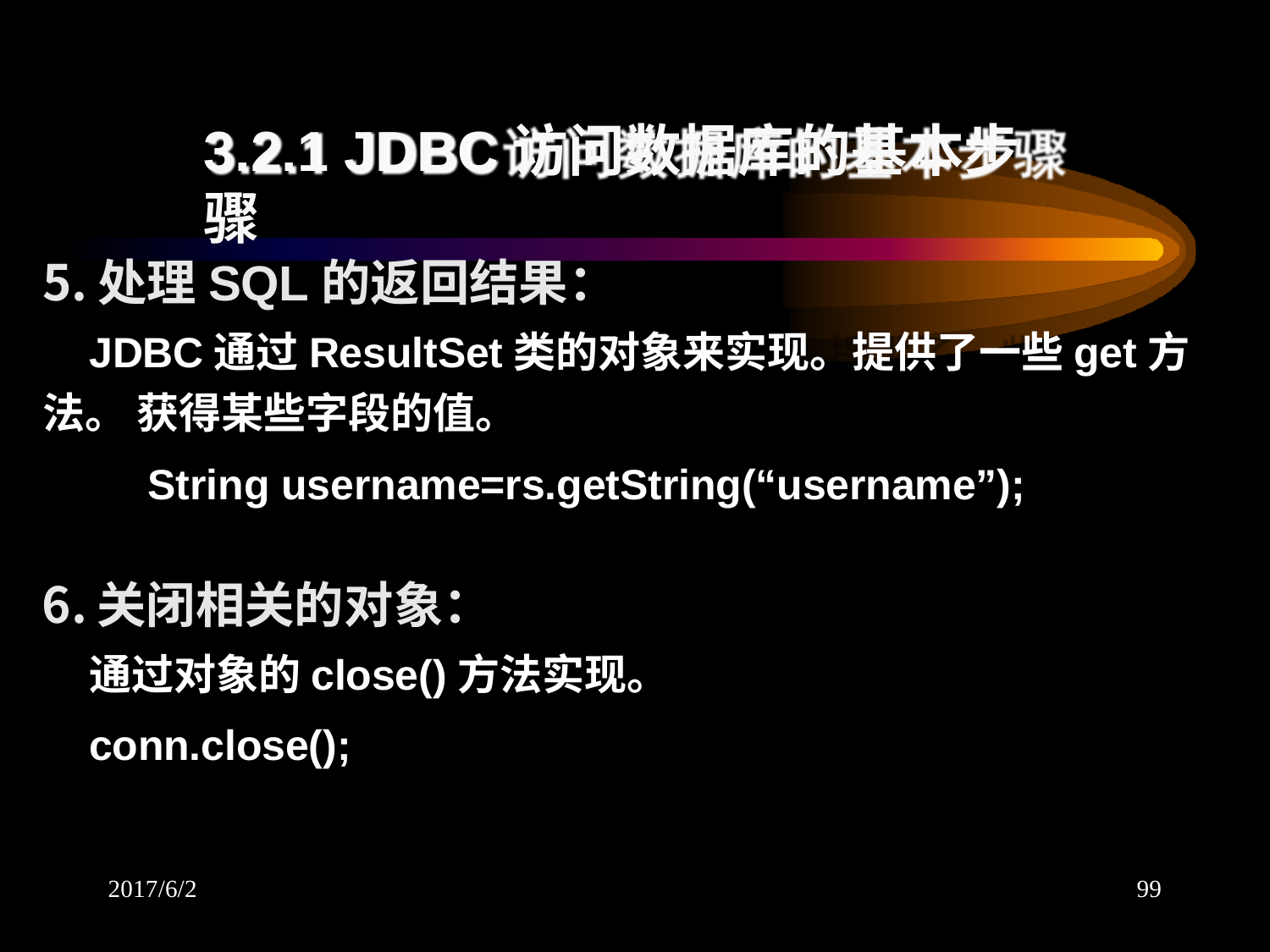

# 3.2.1 JDBC访问数据库的基本步骤

处理SQL的返回结果：
JDBC通过ResultSet类的对象来实现。提供了一些get方法。 获得某些字段的值。
String username=rs.getString(“username”);

关闭相关的对象：
通过对象的close()方法实现。
conn.close();

2017/6/2
99